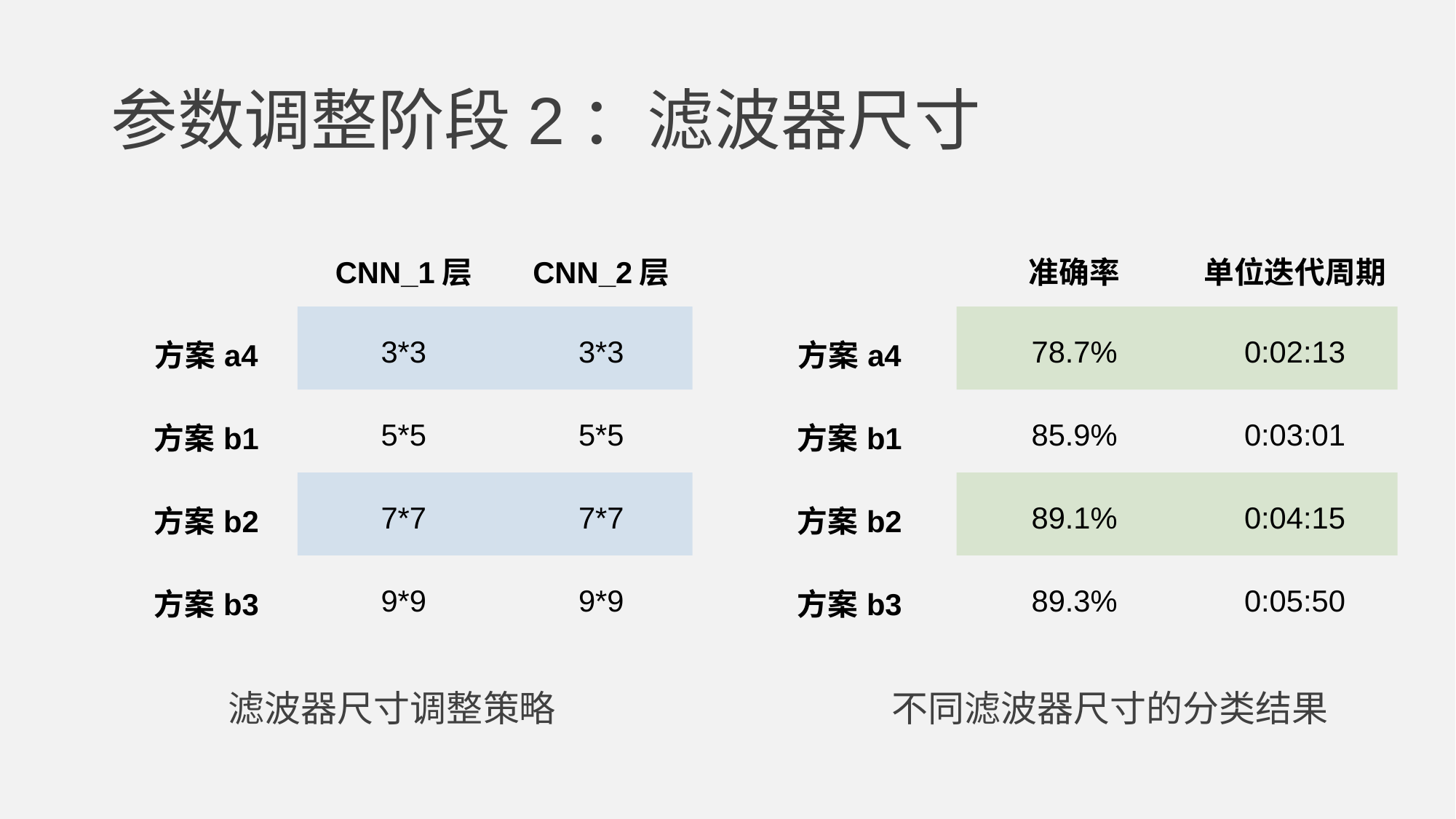

# 参数调整阶段2：滤波器尺寸
|  | CNN\_1层 | CNN\_2层 |
| --- | --- | --- |
| 方案a4 | 3\*3 | 3\*3 |
| 方案b1 | 5\*5 | 5\*5 |
| 方案b2 | 7\*7 | 7\*7 |
| 方案b3 | 9\*9 | 9\*9 |
|  | 准确率 | 单位迭代周期 |
| --- | --- | --- |
| 方案a4 | 78.7% | 0:02:13 |
| 方案b1 | 85.9% | 0:03:01 |
| 方案b2 | 89.1% | 0:04:15 |
| 方案b3 | 89.3% | 0:05:50 |
不同滤波器尺寸的分类结果
滤波器尺寸调整策略